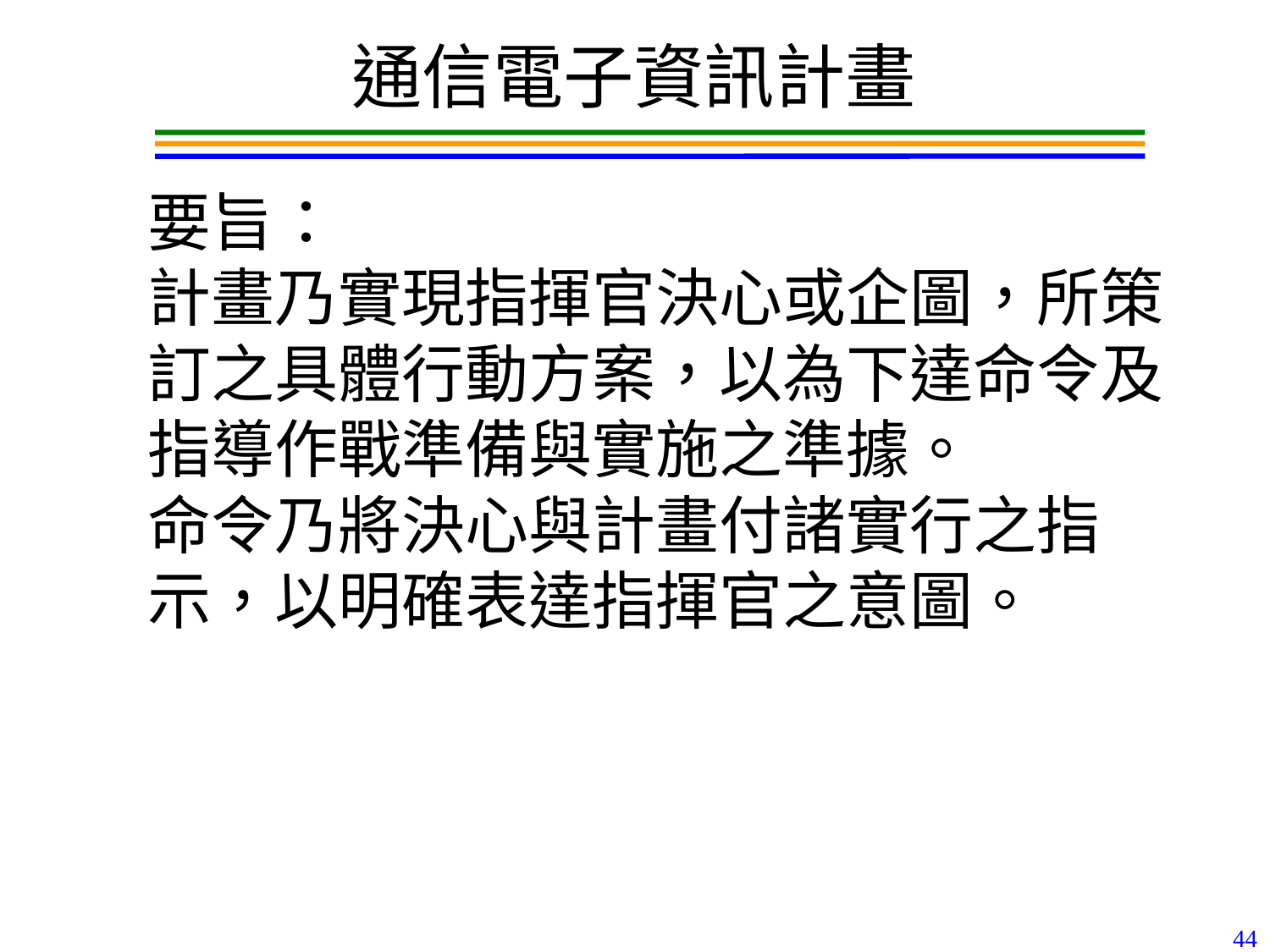

通信電子資訊計畫
要旨：
計畫乃實現指揮官決心或企圖，所策訂之具體行動方案，以為下達命令及指導作戰準備與實施之準據。
命令乃將決心與計畫付諸實行之指示，以明確表達指揮官之意圖。
44